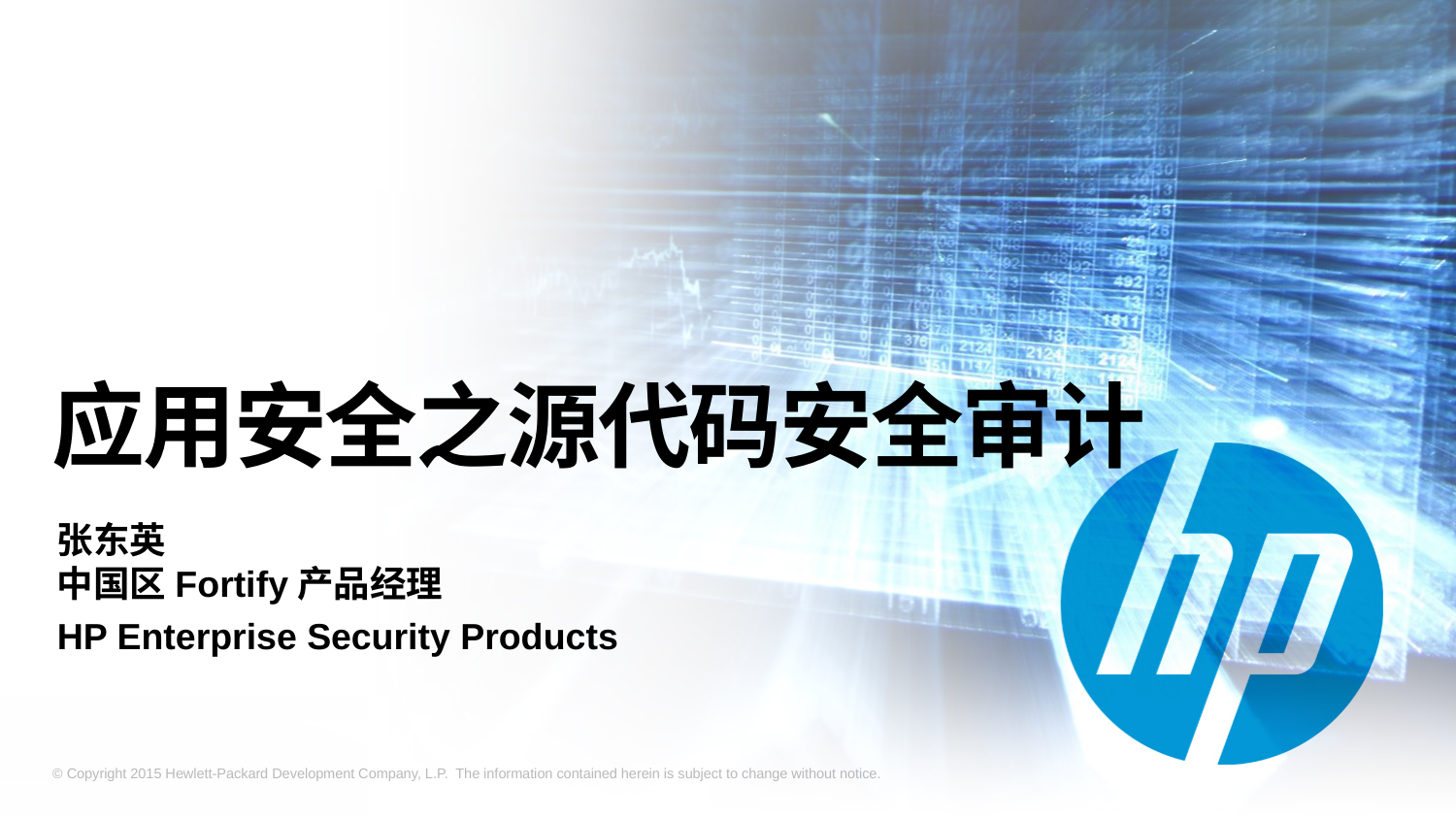

# 应用安全之源代码安全审计
张东英
中国区Fortify产品经理
HP Enterprise Security Products